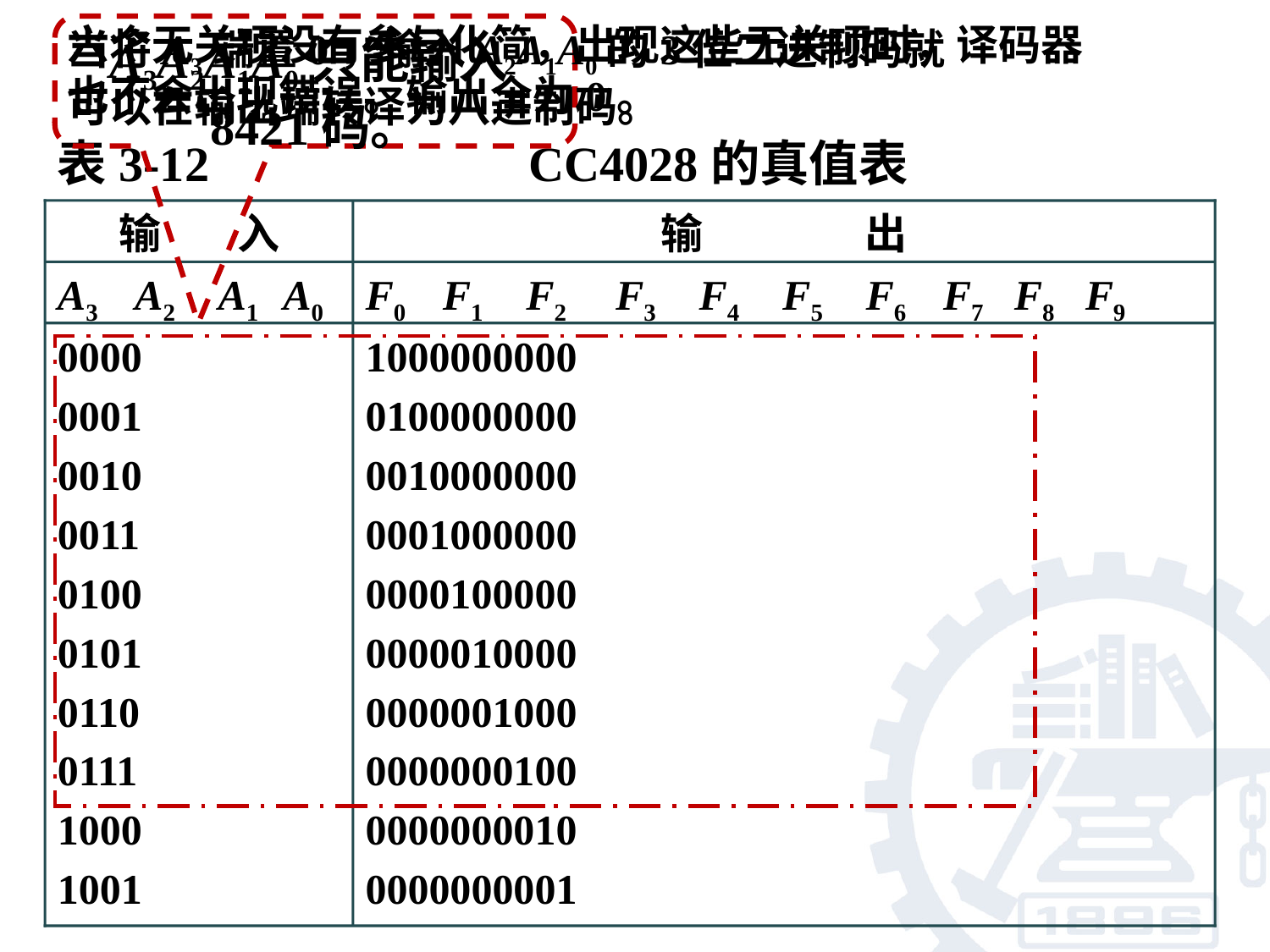

六个无关项没有参与化简，出现这些无关项时，译码器也不会出现错误。输出全为0。
A3A2A1A0只能输入8421码。
当将A3端置0，输入A2A1A0的3位二进制码就可以在输出端转译为八进制码。
表3-12                          CC4028的真值表
输        入

输                 出

A3      A2       A1    A0

F0      F1       F2        F3       F4       F5       F6      F7     F8     F9
0000
0001
0010
0011
0100
0101
0110
0111
1000
1001

1000000000
0100000000
0010000000
0001000000
0000100000
0000010000
0000001000
0000000100
0000000010
0000000001